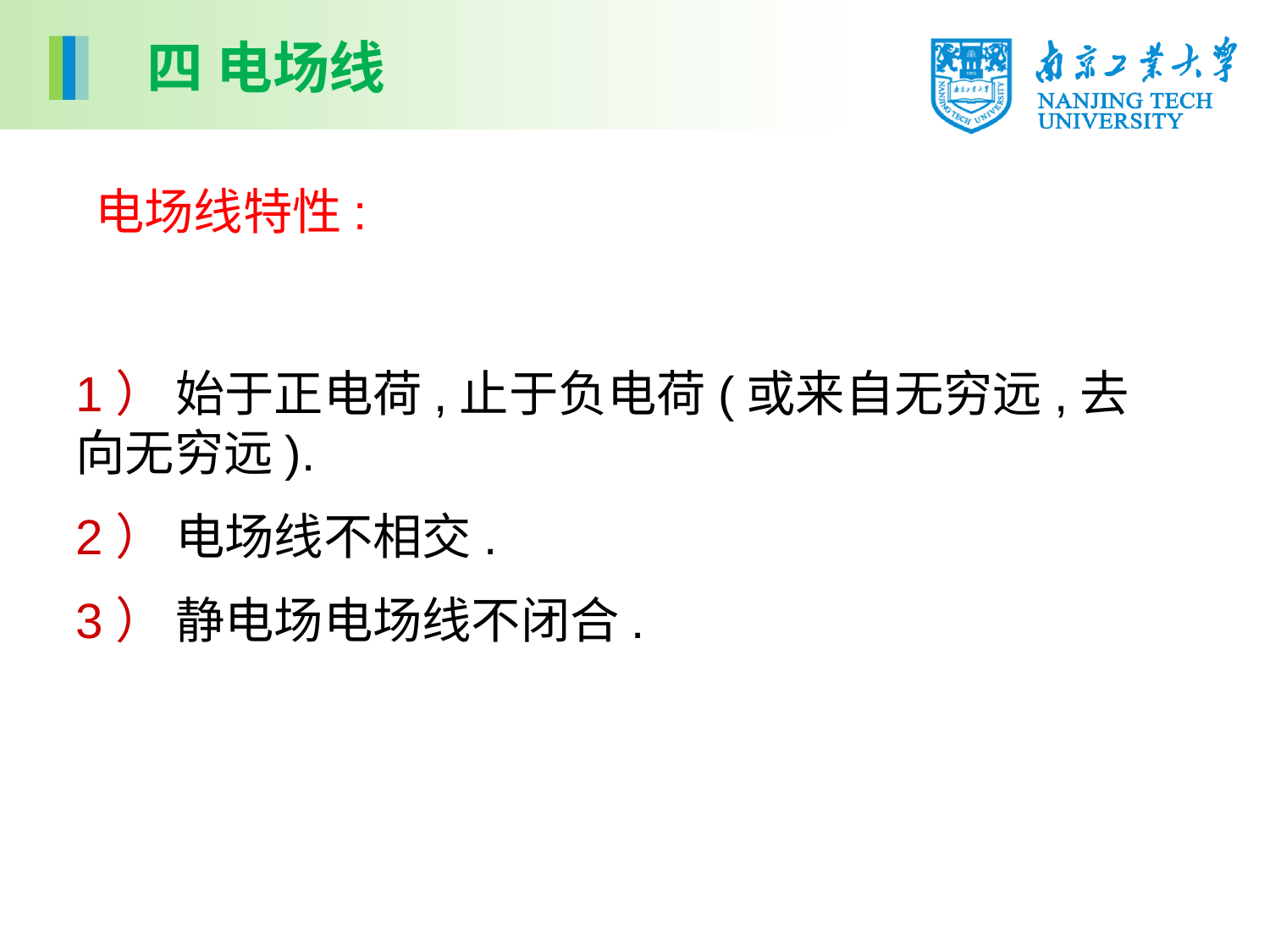

四 电场线
 电场线特性:
1） 始于正电荷,止于负电荷(或来自无穷远,去向无穷远).
2） 电场线不相交.
3） 静电场电场线不闭合.